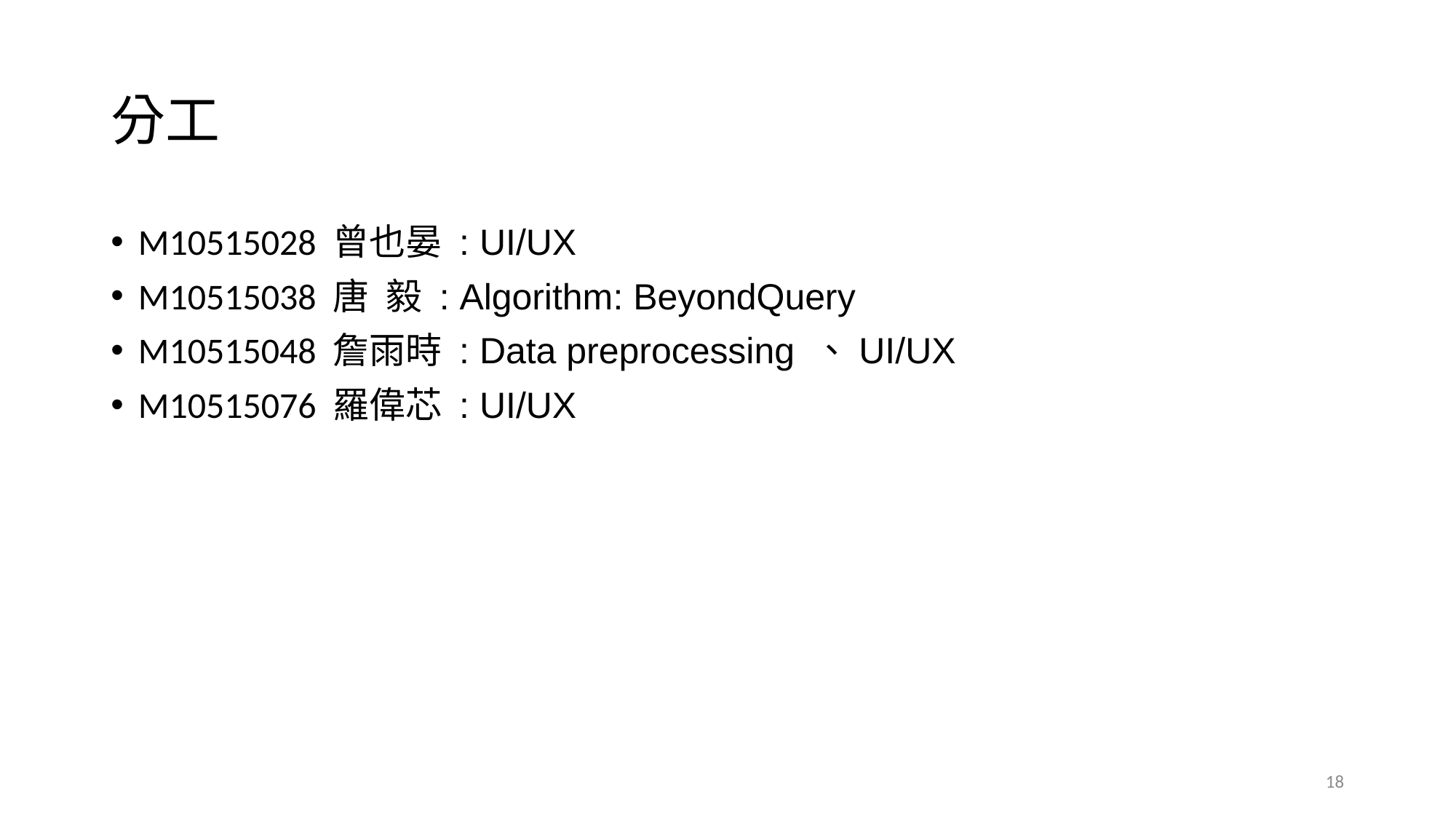

# 分工
M10515028 曾也晏 : UI/UX
M10515038 唐  毅 : Algorithm: BeyondQuery
M10515048 詹雨時 : Data preprocessing 、UI/UX
M10515076 羅偉芯 : UI/UX
18